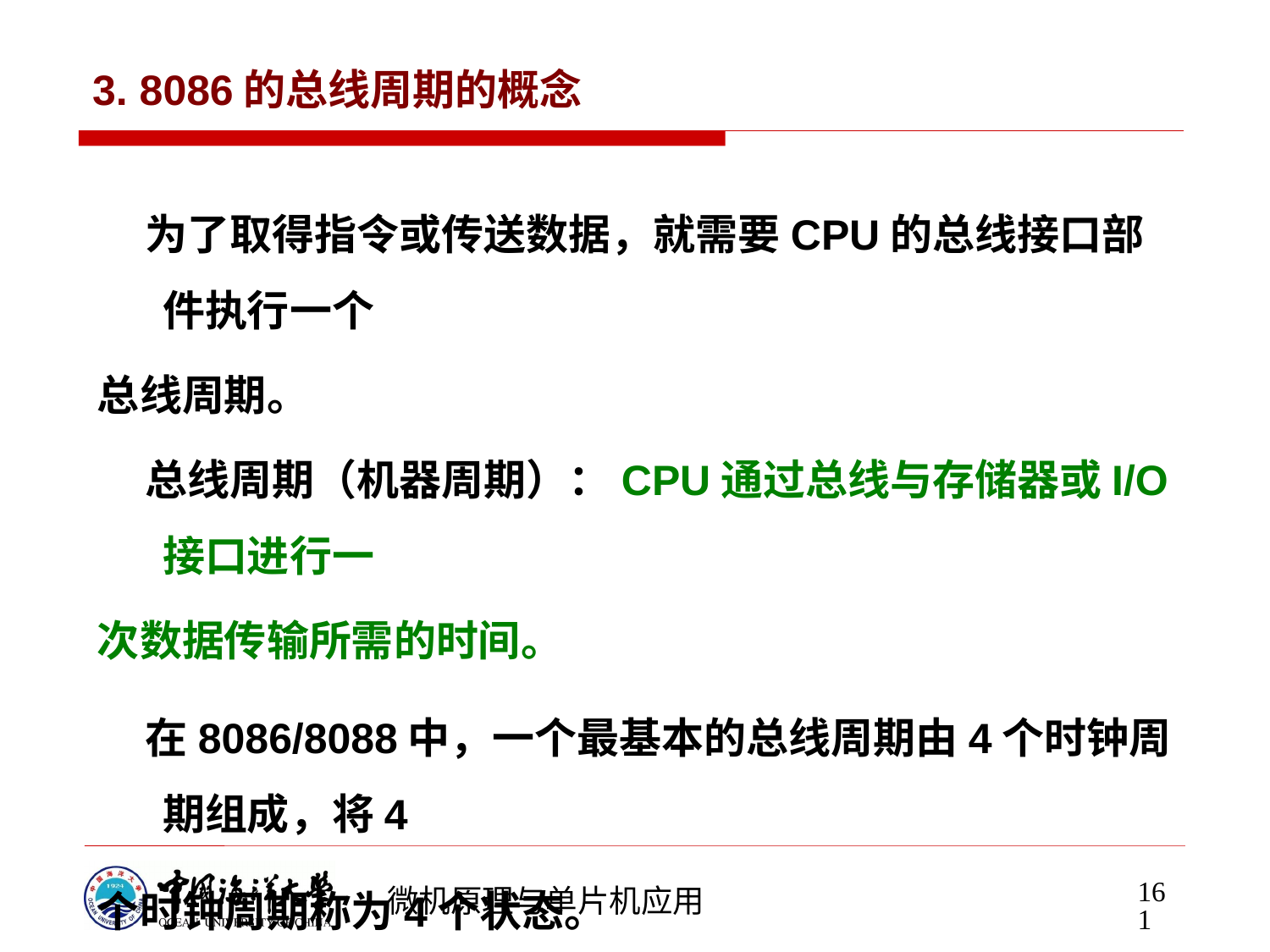

# 3. 8086的总线周期的概念
    为了取得指令或传送数据，就需要CPU的总线接口部件执行一个
总线周期。
    总线周期（机器周期）：CPU通过总线与存储器或I/O接口进行一
次数据传输所需的时间。
    在8086/8088中，一个最基本的总线周期由4个时钟周期组成，将4
个时钟周期称为4个状态。
     T1状态、T2状态、 T3状态和T4状态。
     时钟周期是CPU的基本时间计量单位，由计算机主频决定。
161